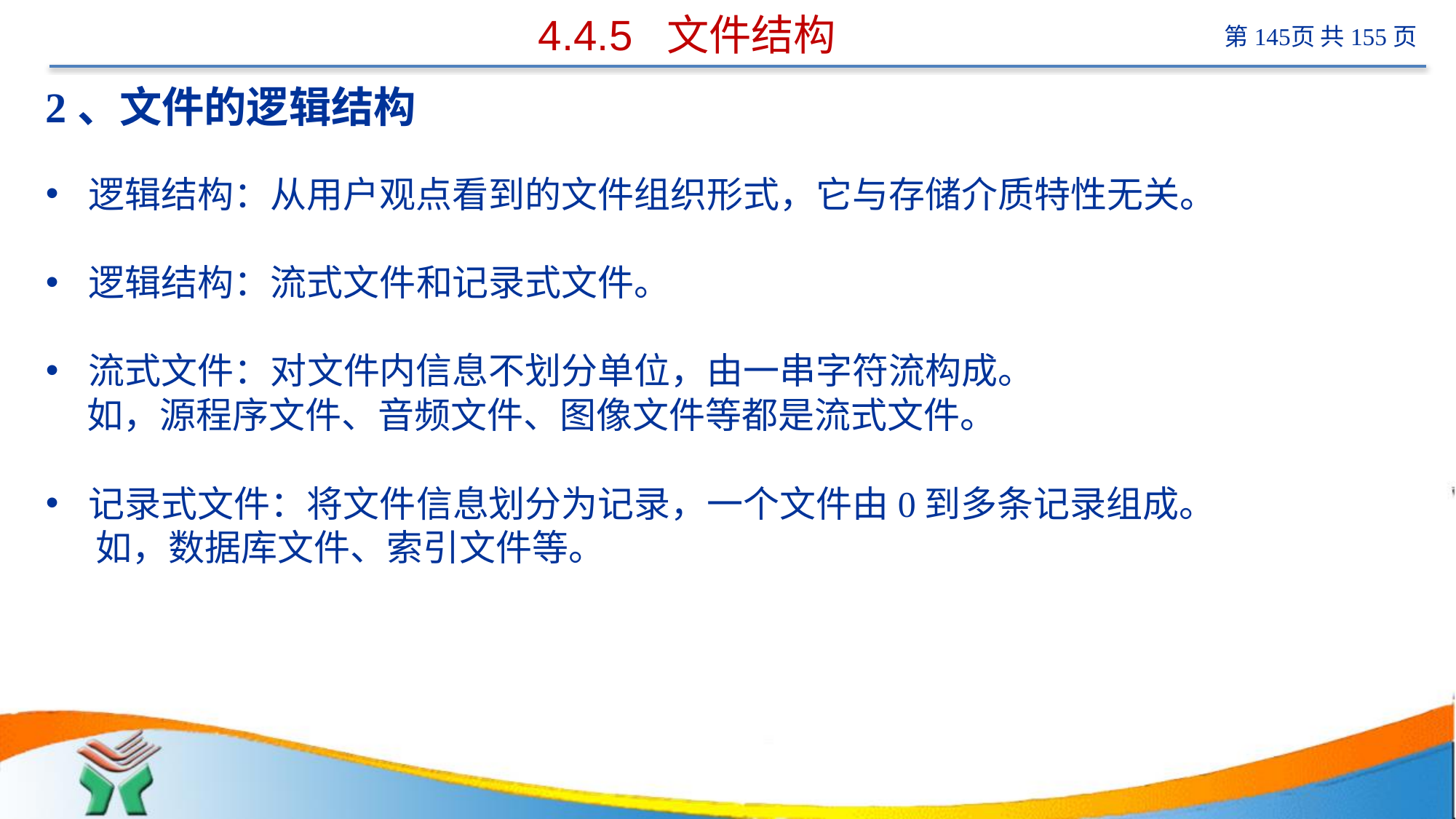

# 4.4.5  文件结构
2、文件的逻辑结构

逻辑结构：从用户观点看到的文件组织形式，它与存储介质特性无关。

逻辑结构：流式文件和记录式文件。

流式文件：对文件内信息不划分单位，由一串字符流构成。
    如，源程序文件、音频文件、图像文件等都是流式文件。

记录式文件：将文件信息划分为记录，一个文件由0到多条记录组成。
     如，数据库文件、索引文件等。